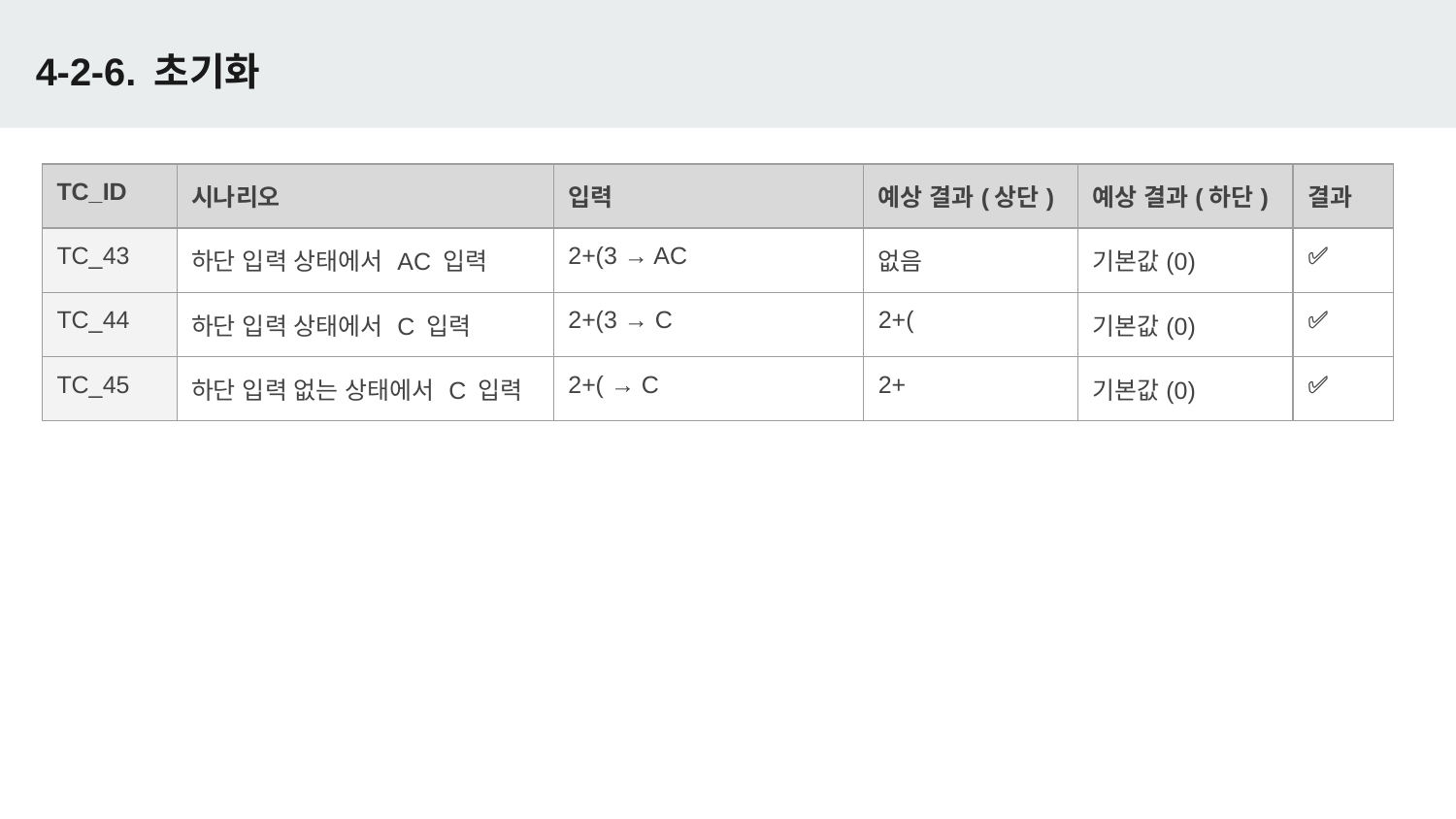

# 4-2-6. 초기화
| TC\_ID | 시나리오 | 입력 | 예상 결과(상단) | 예상 결과(하단) | 결과 |
| --- | --- | --- | --- | --- | --- |
| TC\_43 | 하단 입력 상태에서 AC 입력 | 2+(3 → AC | 없음 | 기본값(0) | ✅ |
| TC\_44 | 하단 입력 상태에서 C 입력 | 2+(3 → C | 2+( | 기본값(0) | ✅ |
| TC\_45 | 하단 입력 없는 상태에서 C 입력 | 2+( → C | 2+ | 기본값(0) | ✅ |